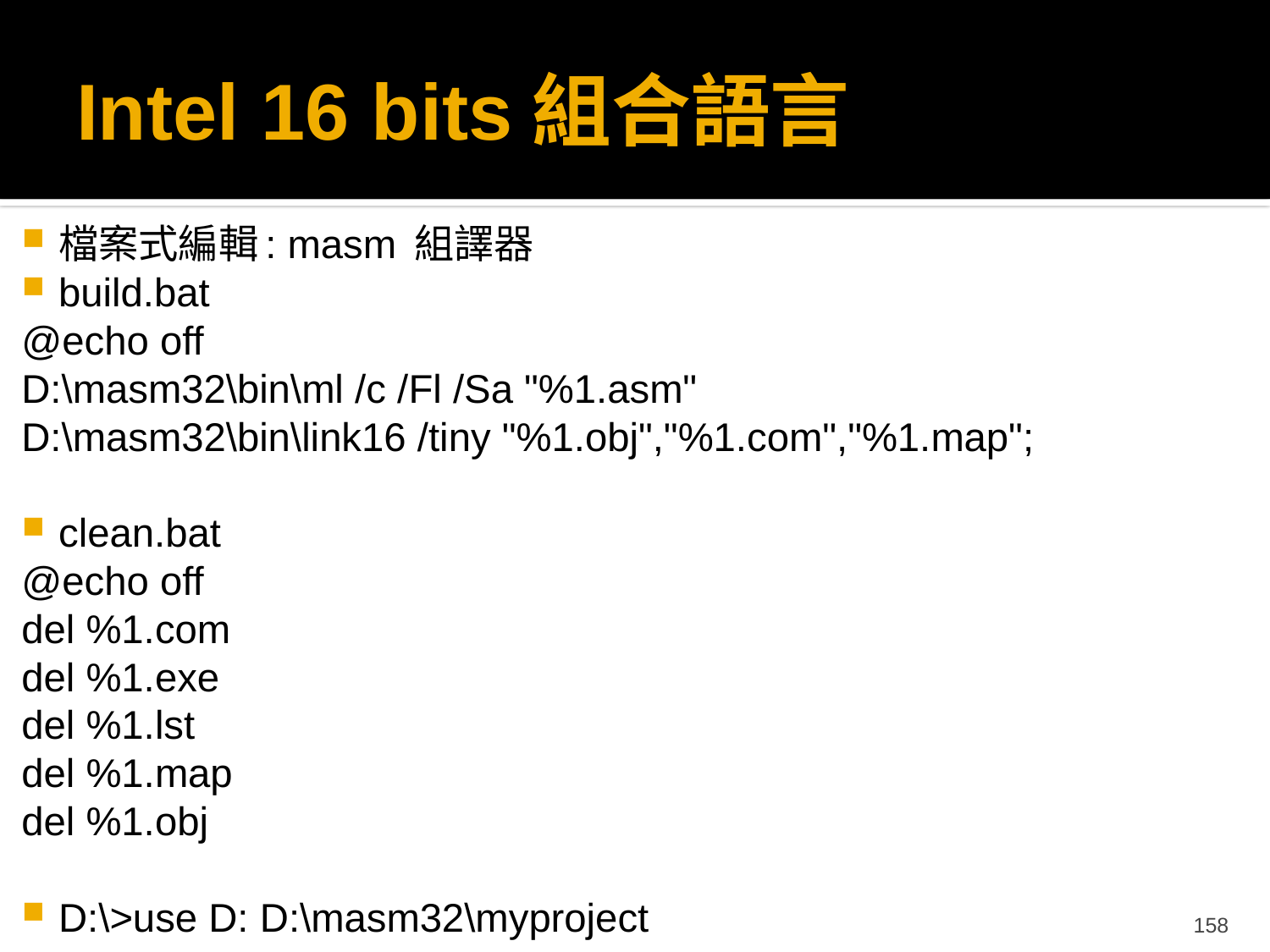

# Intel 16 bits組合語言
檔案式編輯: masm 組譯器
build.bat
@echo off
D:\masm32\bin\ml /c /Fl /Sa "%1.asm"
D:\masm32\bin\link16 /tiny "%1.obj","%1.com","%1.map";

clean.bat
@echo off
del %1.com
del %1.exe
del %1.lst
del %1.map
del %1.obj

D:\>use D: D:\masm32\myproject
158